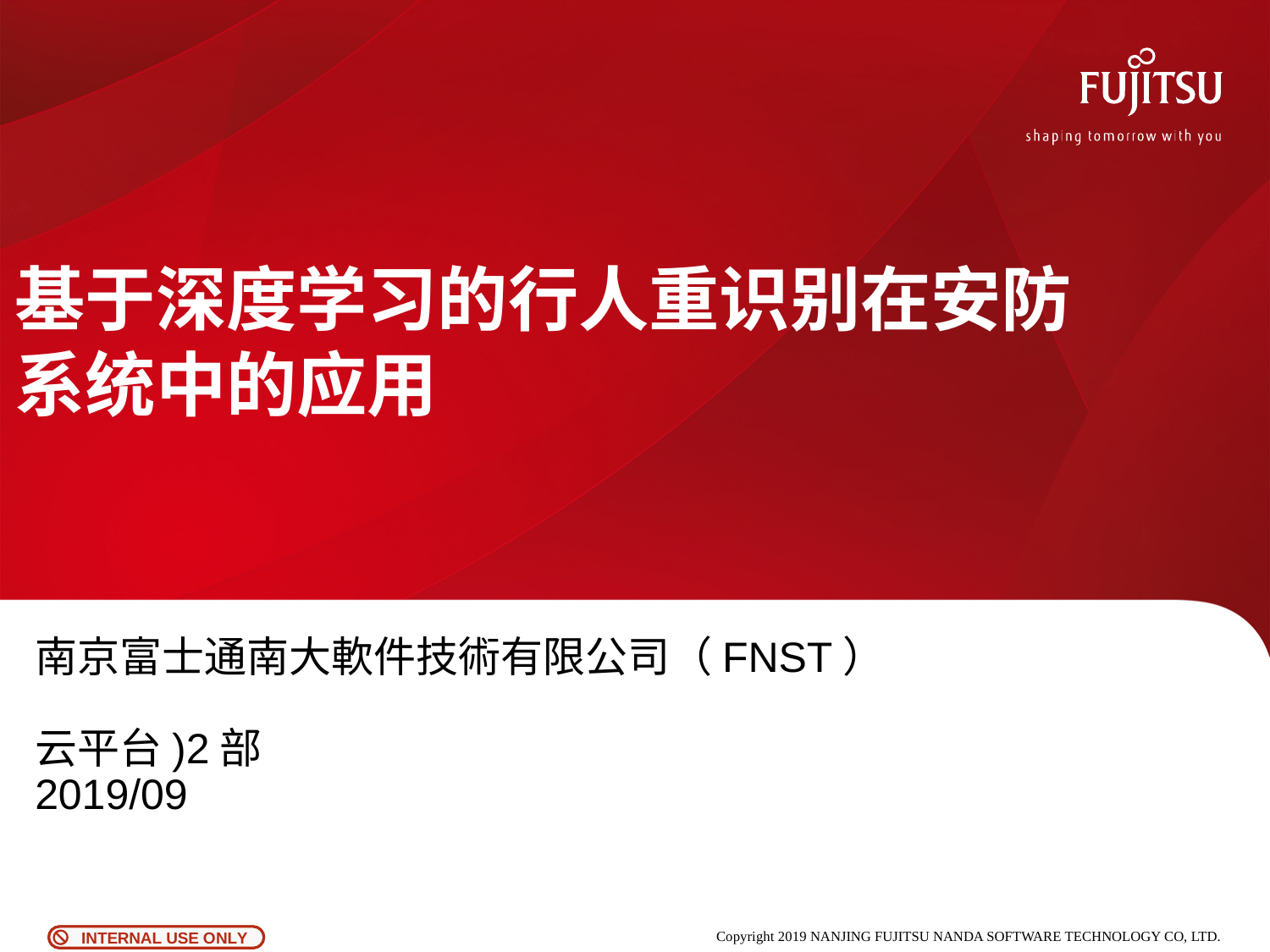

基于深度学习的行人重识别在安防系统中的应用
南京富士通南大軟件技術有限公司（FNST）

云平台)2部
2019/09
Copyright 2019 NANJING FUJITSU NANDA SOFTWARE TECHNOLOGY CO, LTD.